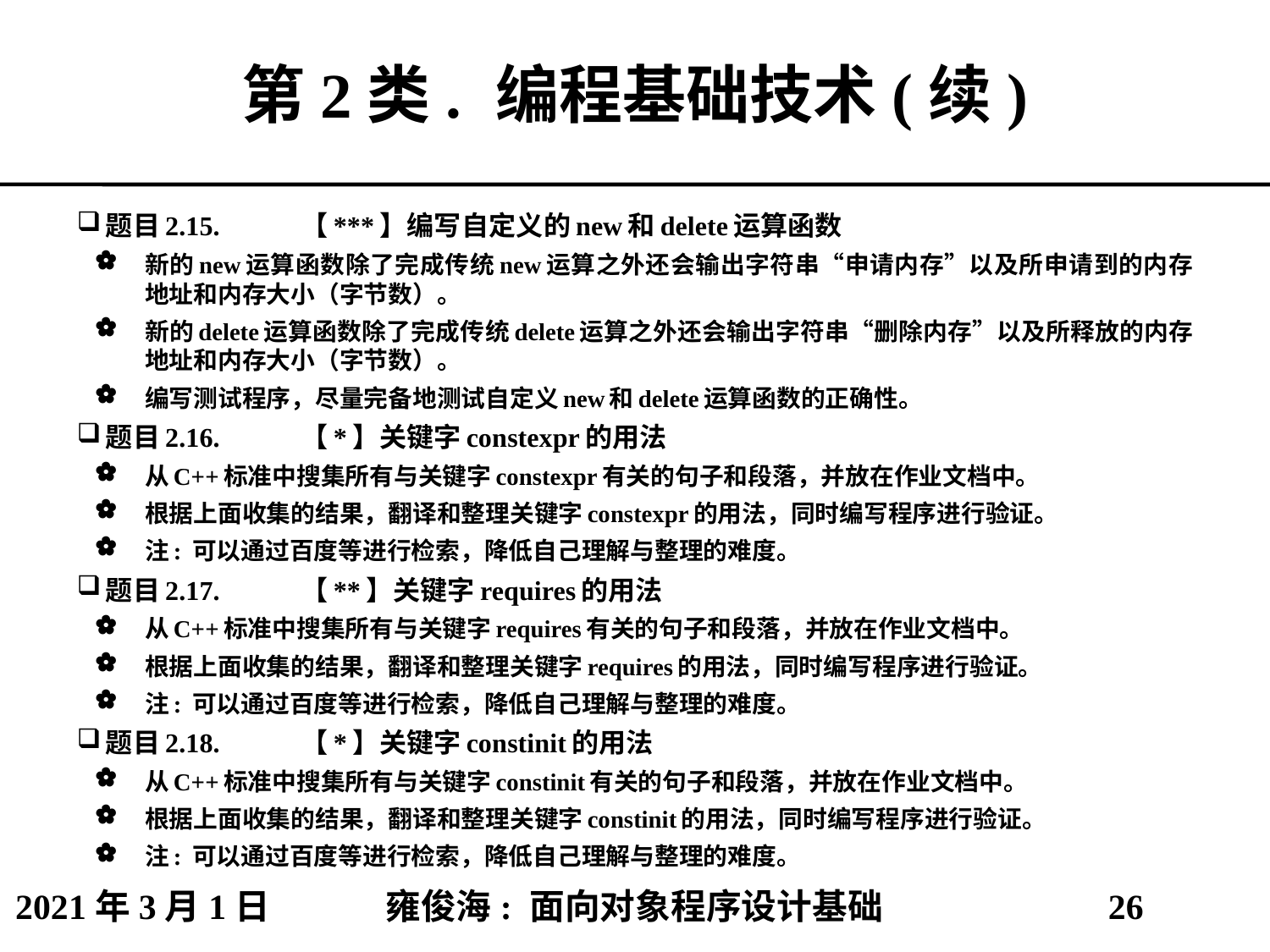

# 第2类.	编程基础技术(续)

题目2.15.	【***】编写自定义的new和delete运算函数
新的new运算函数除了完成传统new运算之外还会输出字符串“申请内存”以及所申请到的内存地址和内存大小（字节数）。
新的delete运算函数除了完成传统delete运算之外还会输出字符串“删除内存”以及所释放的内存地址和内存大小（字节数）。
编写测试程序，尽量完备地测试自定义new和delete运算函数的正确性。
题目2.16.	【*】关键字constexpr的用法
从C++标准中搜集所有与关键字constexpr有关的句子和段落，并放在作业文档中。
根据上面收集的结果，翻译和整理关键字constexpr的用法，同时编写程序进行验证。
注: 可以通过百度等进行检索，降低自己理解与整理的难度。
题目2.17.	【**】关键字requires的用法
从C++标准中搜集所有与关键字requires有关的句子和段落，并放在作业文档中。
根据上面收集的结果，翻译和整理关键字requires的用法，同时编写程序进行验证。
注: 可以通过百度等进行检索，降低自己理解与整理的难度。
题目2.18.	【*】关键字constinit的用法
从C++标准中搜集所有与关键字constinit有关的句子和段落，并放在作业文档中。
根据上面收集的结果，翻译和整理关键字constinit的用法，同时编写程序进行验证。
注: 可以通过百度等进行检索，降低自己理解与整理的难度。
2021年3月1日
雍俊海: 面向对象程序设计基础
26